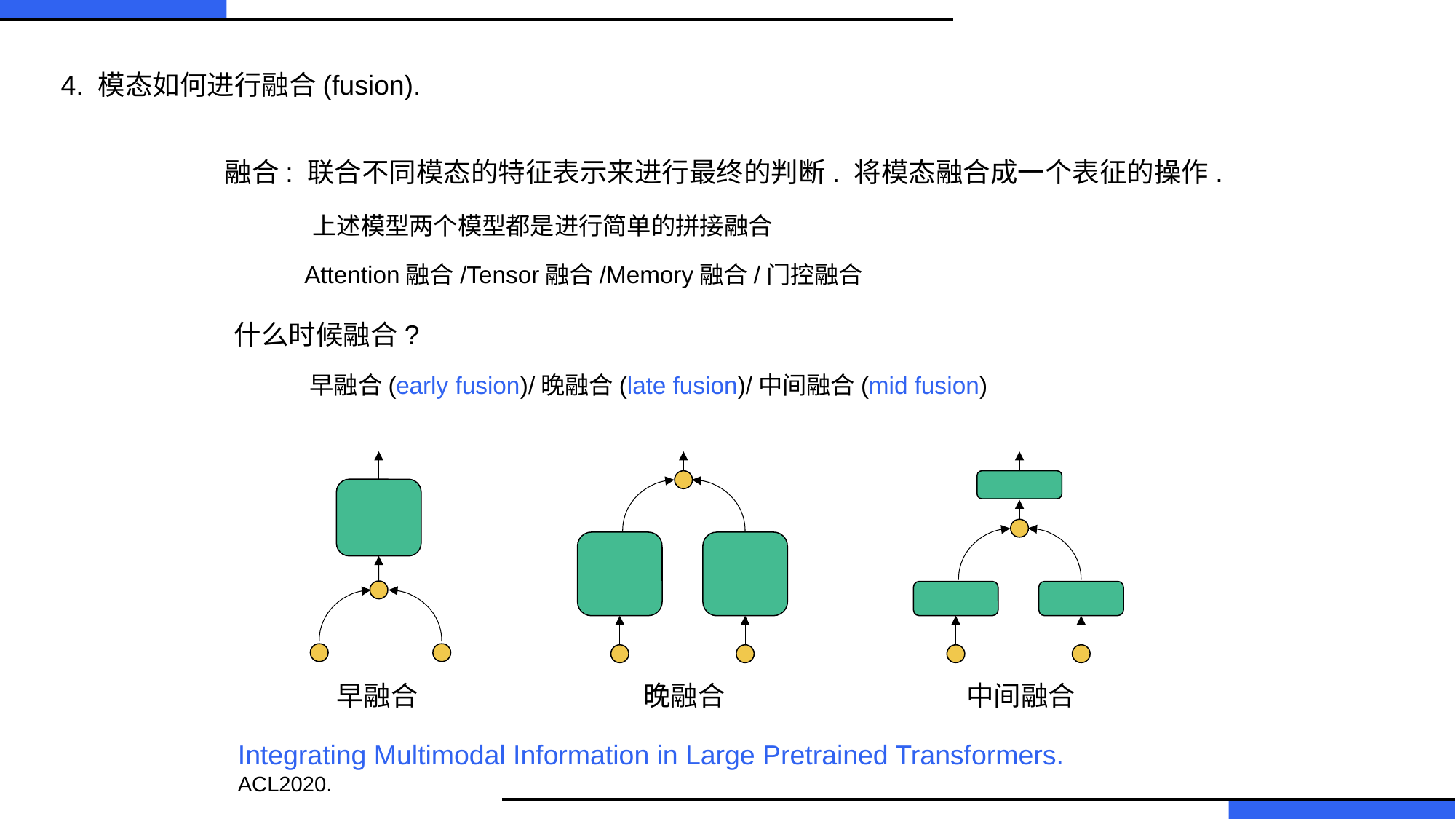

4. 模态如何进行融合(fusion).
融合: 联合不同模态的特征表示来进行最终的判断. 将模态融合成一个表征的操作.
上述模型两个模型都是进行简单的拼接融合
Attention融合/Tensor融合/Memory融合/门控融合
什么时候融合?
早融合(early fusion)/晚融合(late fusion)/中间融合(mid fusion)

早融合
晚融合
中间融合
Integrating Multimodal Information in Large Pretrained Transformers. ACL2020.